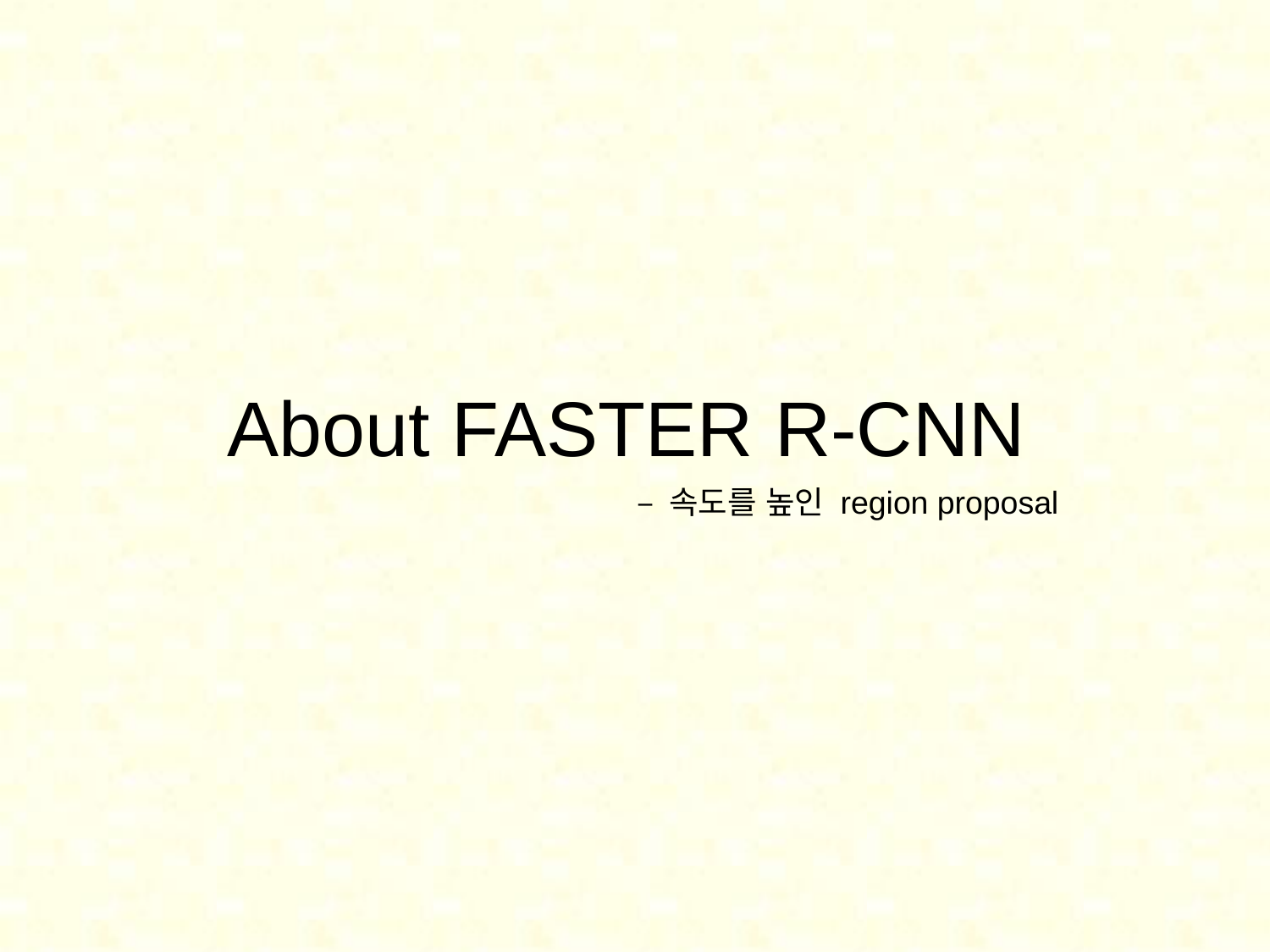

# About FASTER R-CNN
– 속도를 높인 region proposal